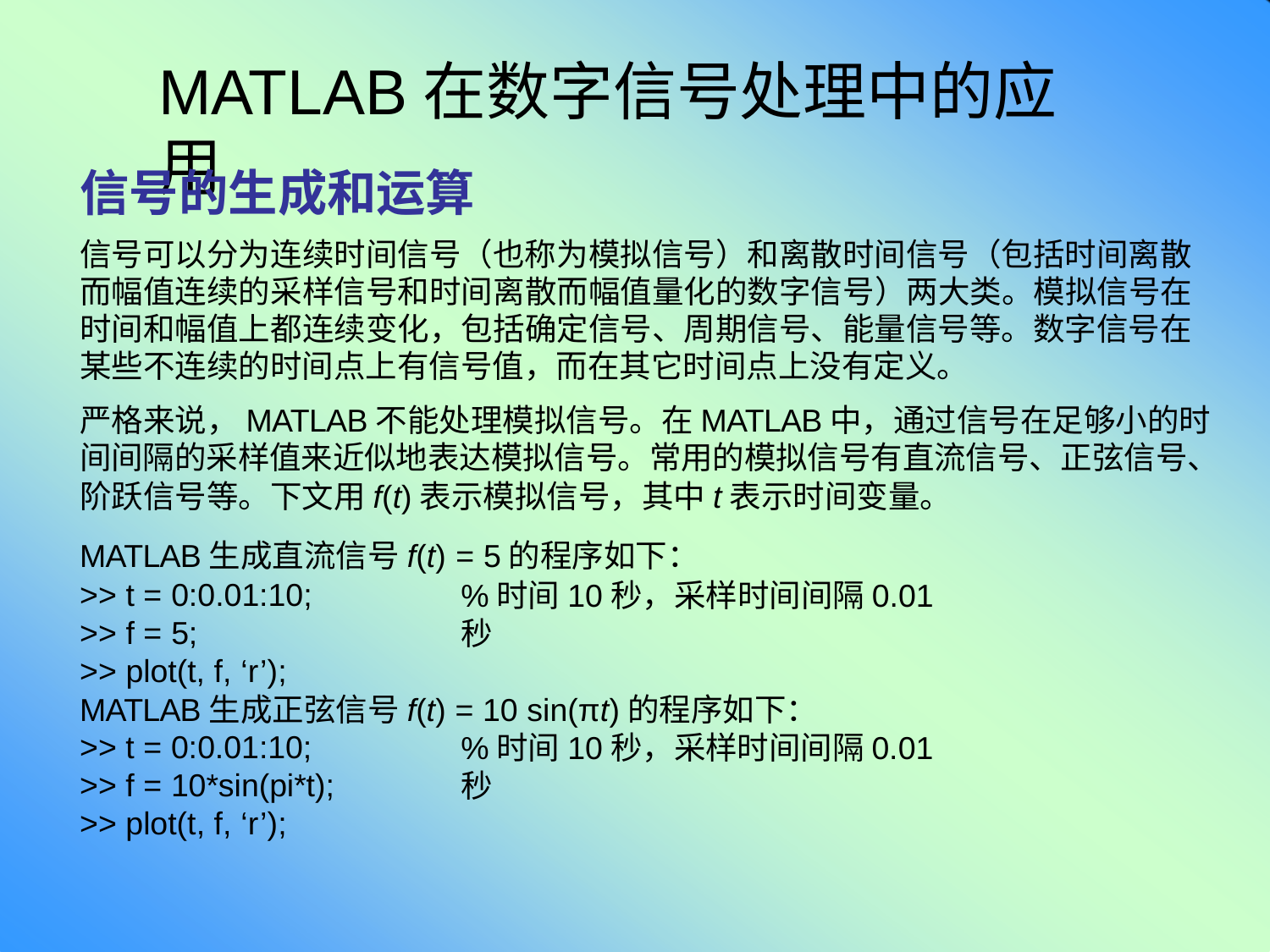

# MATLAB在数字信号处理中的应用
信号的生成和运算
信号可以分为连续时间信号（也称为模拟信号）和离散时间信号（包括时间离散 而幅值连续的采样信号和时间离散而幅值量化的数字信号）两大类。模拟信号在 时间和幅值上都连续变化，包括确定信号、周期信号、能量信号等。数字信号在 某些不连续的时间点上有信号值，而在其它时间点上没有定义。
严格来说，MATLAB不能处理模拟信号。在MATLAB中，通过信号在足够小的时 间间隔的采样值来近似地表达模拟信号。常用的模拟信号有直流信号、正弦信号、 阶跃信号等。下文用f(t)表示模拟信号，其中t表示时间变量。
MATLAB生成直流信号f(t) = 5的程序如下：
>> t = 0:0.01:10;
>> f = 5;
>> plot(t, f, ‘r’);
%时间10秒，采样时间间隔0.01秒
MATLAB生成正弦信号f(t) = 10 sin(πt)的程序如下：
>> t = 0:0.01:10;
>> f = 10*sin(pi*t);
>> plot(t, f, ‘r’);
%时间10秒，采样时间间隔0.01秒